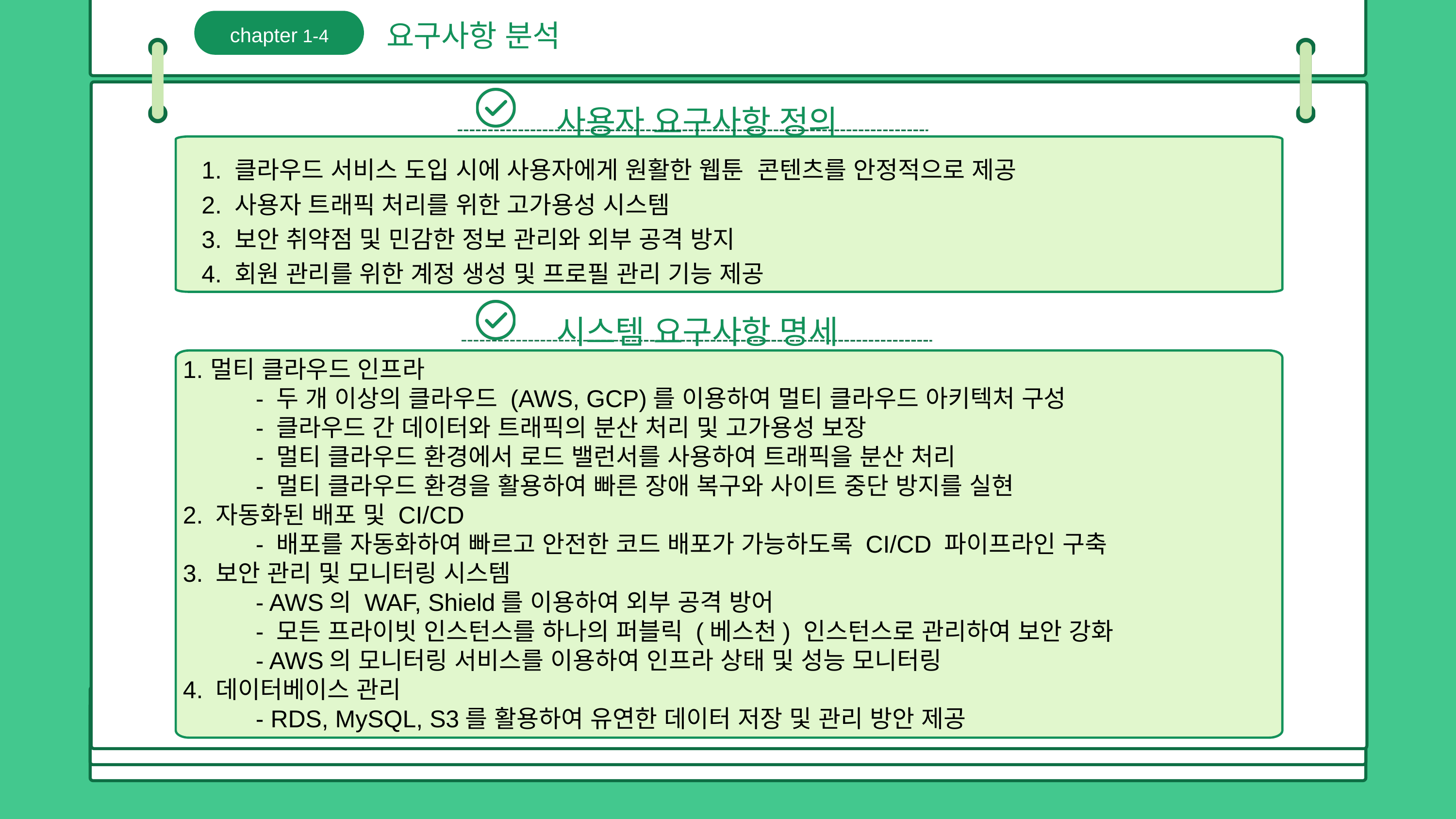

요구사항 분석

chapter 1-4

chapter 1-2
사용자 요구사항 정의

1. 클라우드 서비스 도입 시에 사용자에게 원활한 웹툰  콘텐츠를 안정적으로 제공
2. 사용자 트래픽 처리를 위한 고가용성 시스템
3. 보안 취약점 및 민감한 정보 관리와 외부 공격 방지
4. 회원 관리를 위한 계정 생성 및 프로필 관리 기능 제공
시스템 요구사항 명세

멀티 클라우드 인프라
	- 두 개 이상의 클라우드 (AWS, GCP)를 이용하여 멀티 클라우드 아키텍처 구성
	- 클라우드 간 데이터와 트래픽의 분산 처리 및 고가용성 보장
	- 멀티 클라우드 환경에서 로드 밸런서를 사용하여 트래픽을 분산 처리
	- 멀티 클라우드 환경을 활용하여 빠른 장애 복구와 사이트 중단 방지를 실현
2. 자동화된 배포 및 CI/CD
	- 배포를 자동화하여 빠르고 안전한 코드 배포가 가능하도록 CI/CD 파이프라인 구축
3. 보안 관리 및 모니터링 시스템
	- AWS의 WAF, Shield를 이용하여 외부 공격 방어
	- 모든 프라이빗 인스턴스를 하나의 퍼블릭 (베스천) 인스턴스로 관리하여 보안 강화
	- AWS의 모니터링 서비스를 이용하여 인프라 상태 및 성능 모니터링
4. 데이터베이스 관리
	- RDS, MySQL, S3를 활용하여 유연한 데이터 저장 및 관리 방안 제공